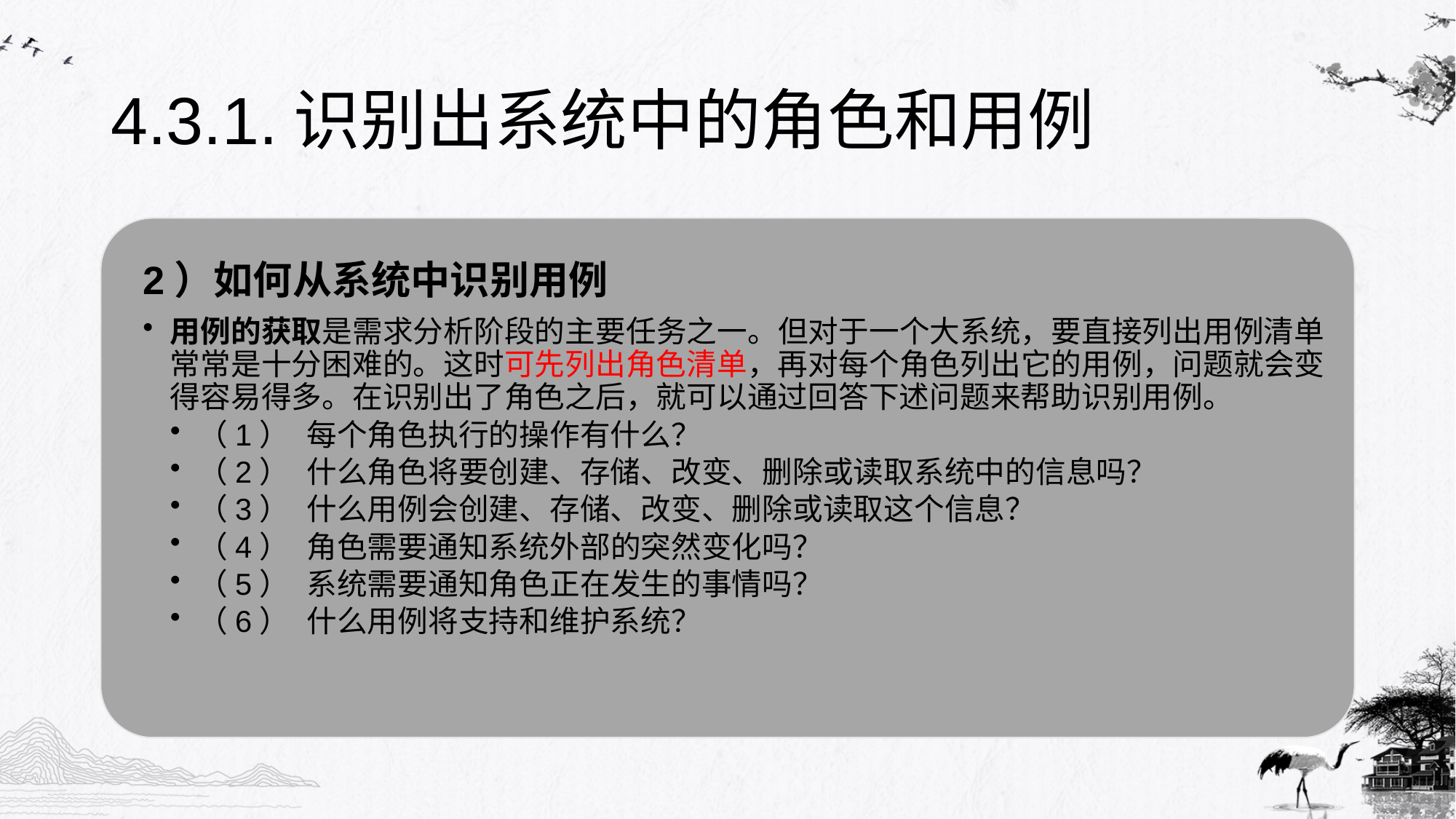

# 4.3.1.识别出系统中的角色和用例
2）如何从系统中识别用例
用例的获取是需求分析阶段的主要任务之一。但对于一个大系统，要直接列出用例清单常常是十分困难的。这时可先列出角色清单，再对每个角色列出它的用例，问题就会变得容易得多。在识别出了角色之后，就可以通过回答下述问题来帮助识别用例。
（1）	每个角色执行的操作有什么？
（2）	什么角色将要创建、存储、改变、删除或读取系统中的信息吗？
（3）	什么用例会创建、存储、改变、删除或读取这个信息？
（4）	角色需要通知系统外部的突然变化吗？
（5）	系统需要通知角色正在发生的事情吗？
（6）	什么用例将支持和维护系统？